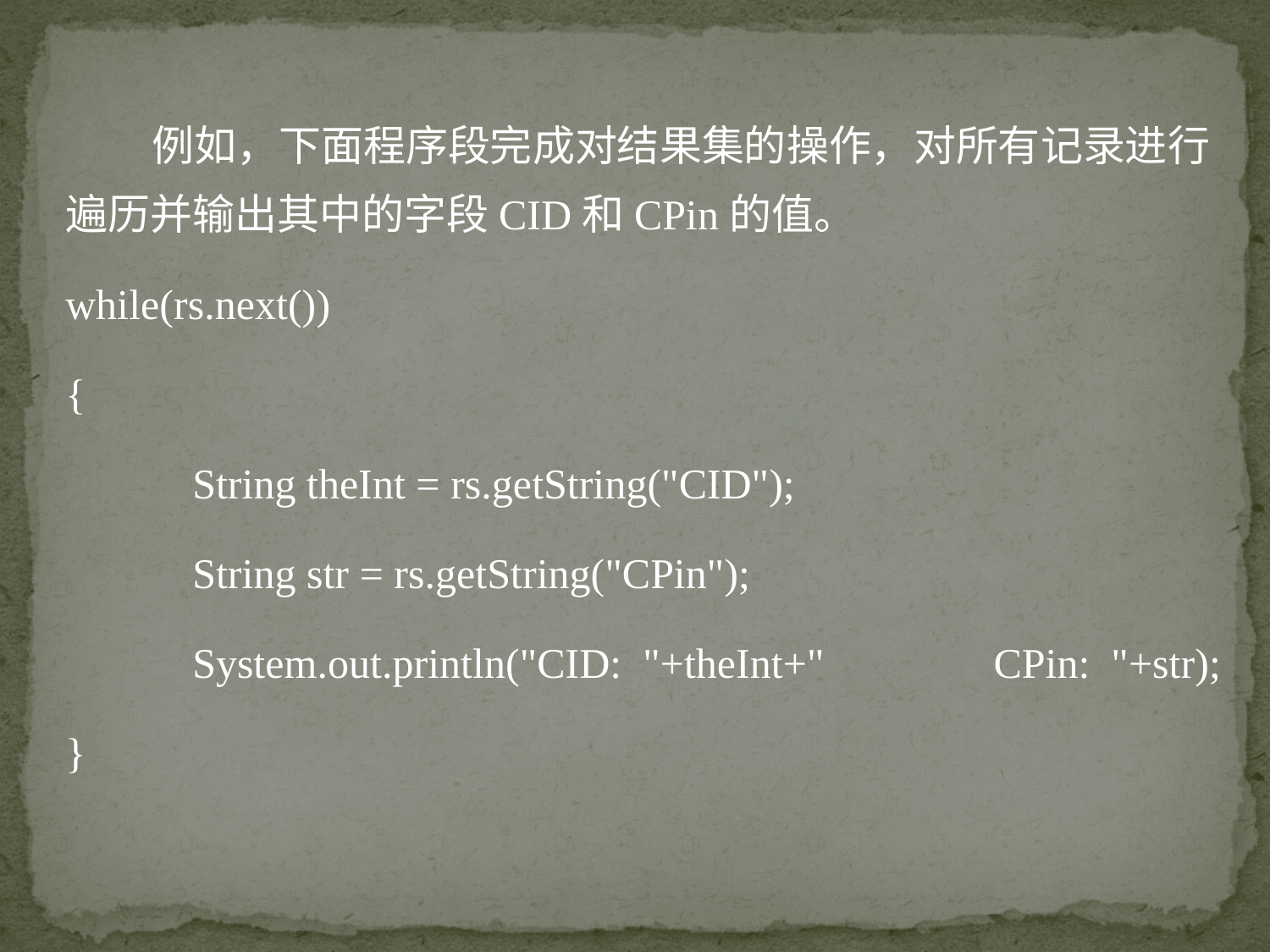

例如，下面程序段完成对结果集的操作，对所有记录进行遍历并输出其中的字段CID和CPin的值。
while(rs.next())
{
	String theInt = rs.getString("CID");
	String str = rs.getString("CPin");
	System.out.println("CID:  "+theInt+"                CPin:  "+str);
}